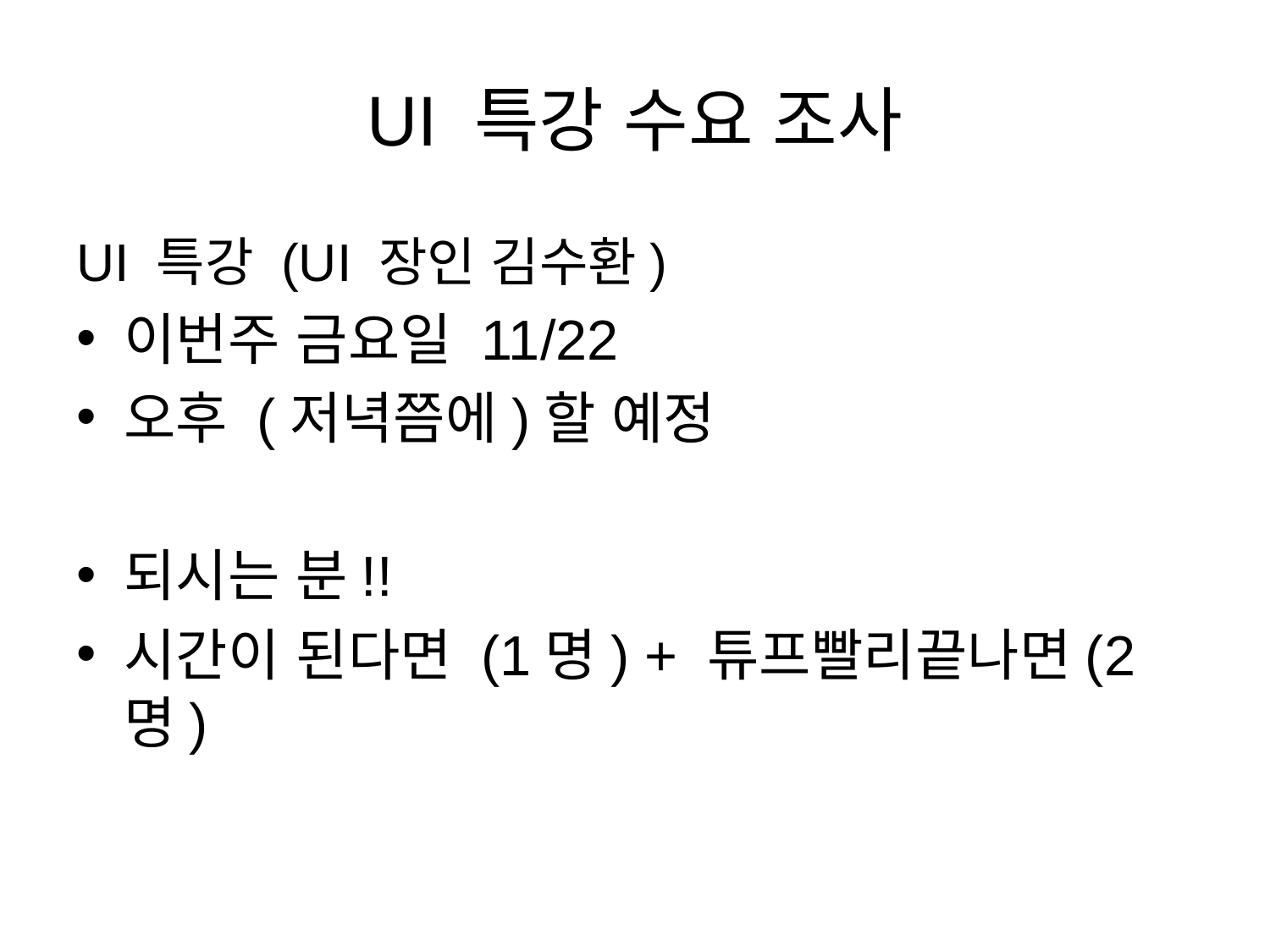

# UI 특강 수요 조사
UI 특강 (UI 장인 김수환)
이번주 금요일 11/22
오후 (저녁쯤에)할 예정

되시는 분!!
시간이 된다면 (1명) + 튜프빨리끝나면(2명)